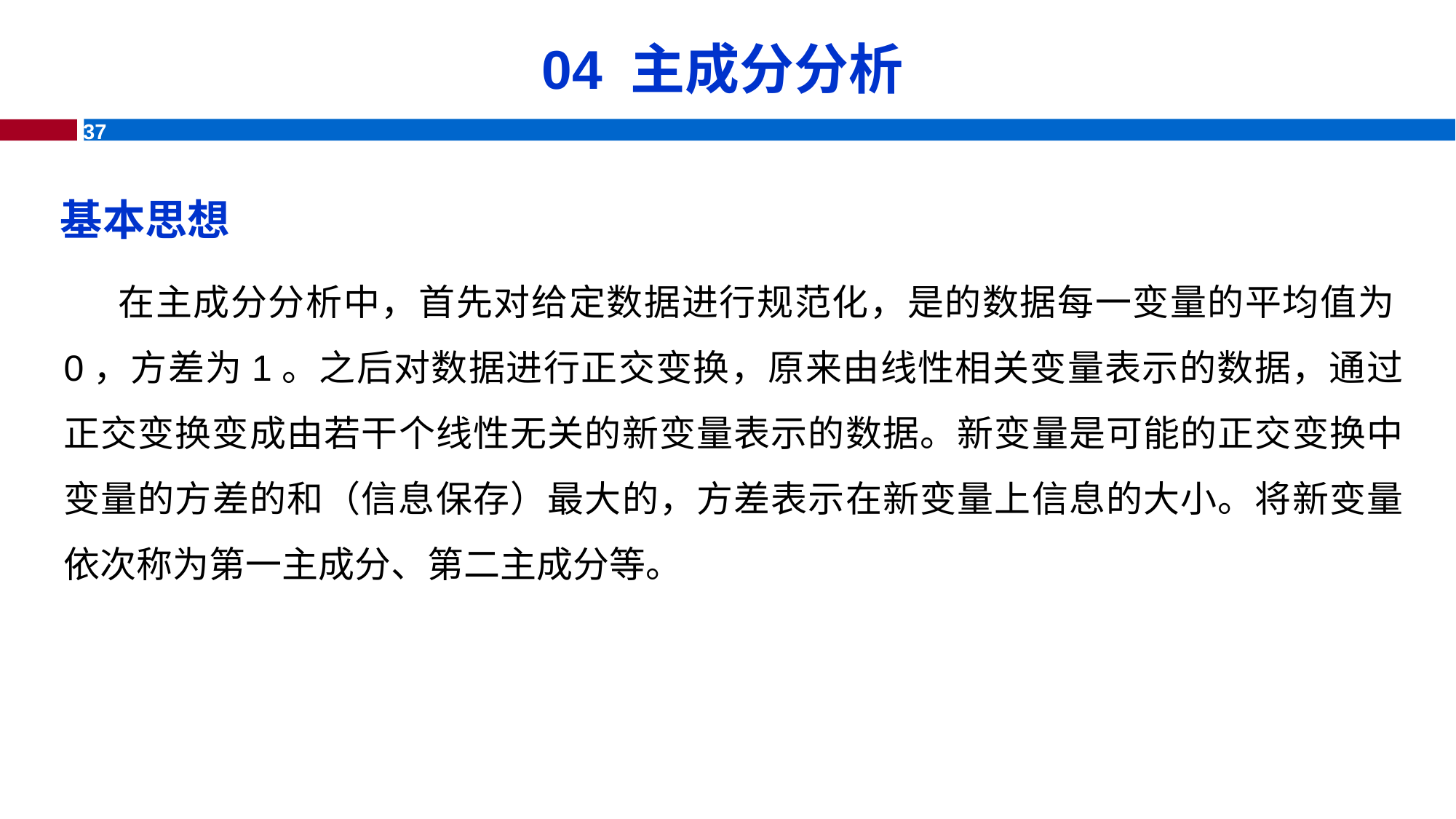

# 04 主成分分析
基本思想
在主成分分析中，首先对给定数据进行规范化，是的数据每一变量的平均值为0，方差为1。之后对数据进行正交变换，原来由线性相关变量表示的数据，通过正交变换变成由若干个线性无关的新变量表示的数据。新变量是可能的正交变换中变量的方差的和（信息保存）最大的，方差表示在新变量上信息的大小。将新变量依次称为第一主成分、第二主成分等。